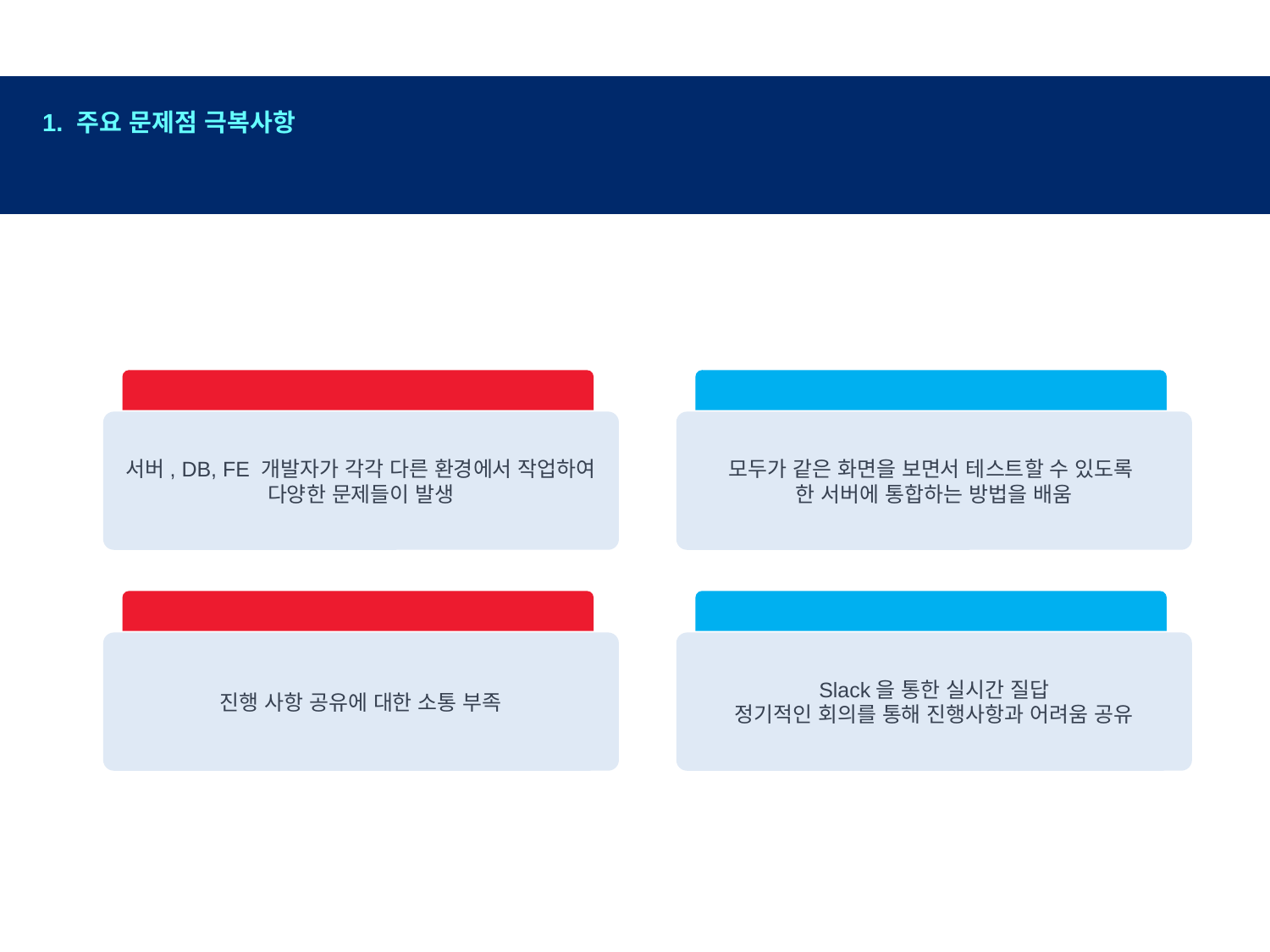

1. 주요 문제점 극복사항
협업 과정에서의 문제점 및 해결방안

각자 다른 환경에서 개발

해결방안
서버, DB, FE 개발자가 각각 다른 환경에서 작업하여 다양한 문제들이 발생
모두가 같은 화면을 보면서 테스트할 수 있도록
한 서버에 통합하는 방법을 배움

의사소통 부족

해결방안
진행 사항 공유에 대한 소통 부족
Slack을 통한 실시간 질답
정기적인 회의를 통해 진행사항과 어려움 공유